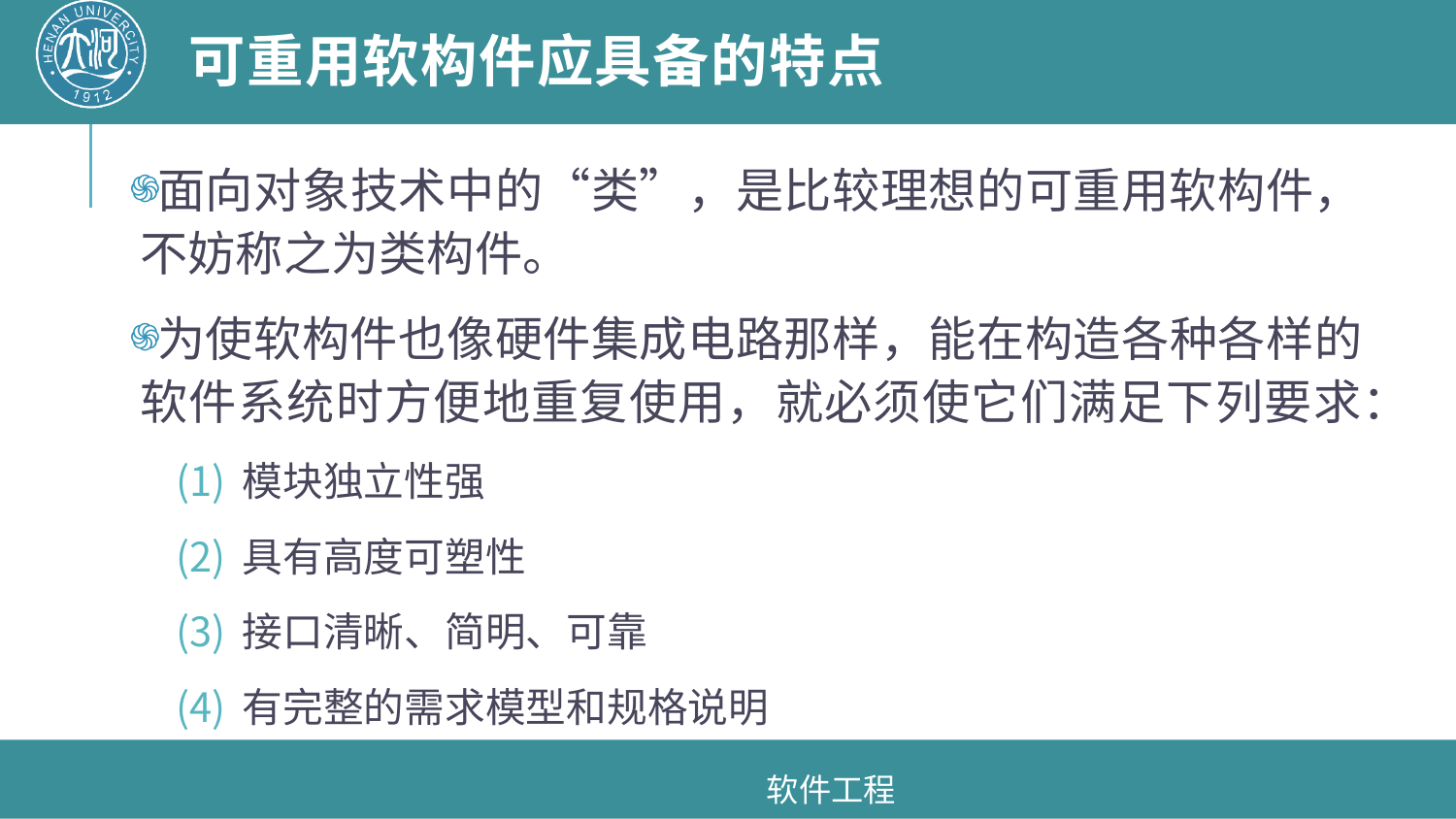

# 可重用软构件应具备的特点
面向对象技术中的“类”，是比较理想的可重用软构件，不妨称之为类构件。
为使软构件也像硬件集成电路那样，能在构造各种各样的软件系统时方便地重复使用，就必须使它们满足下列要求：
模块独立性强
具有高度可塑性
接口清晰、简明、可靠
有完整的需求模型和规格说明

软件工程
188